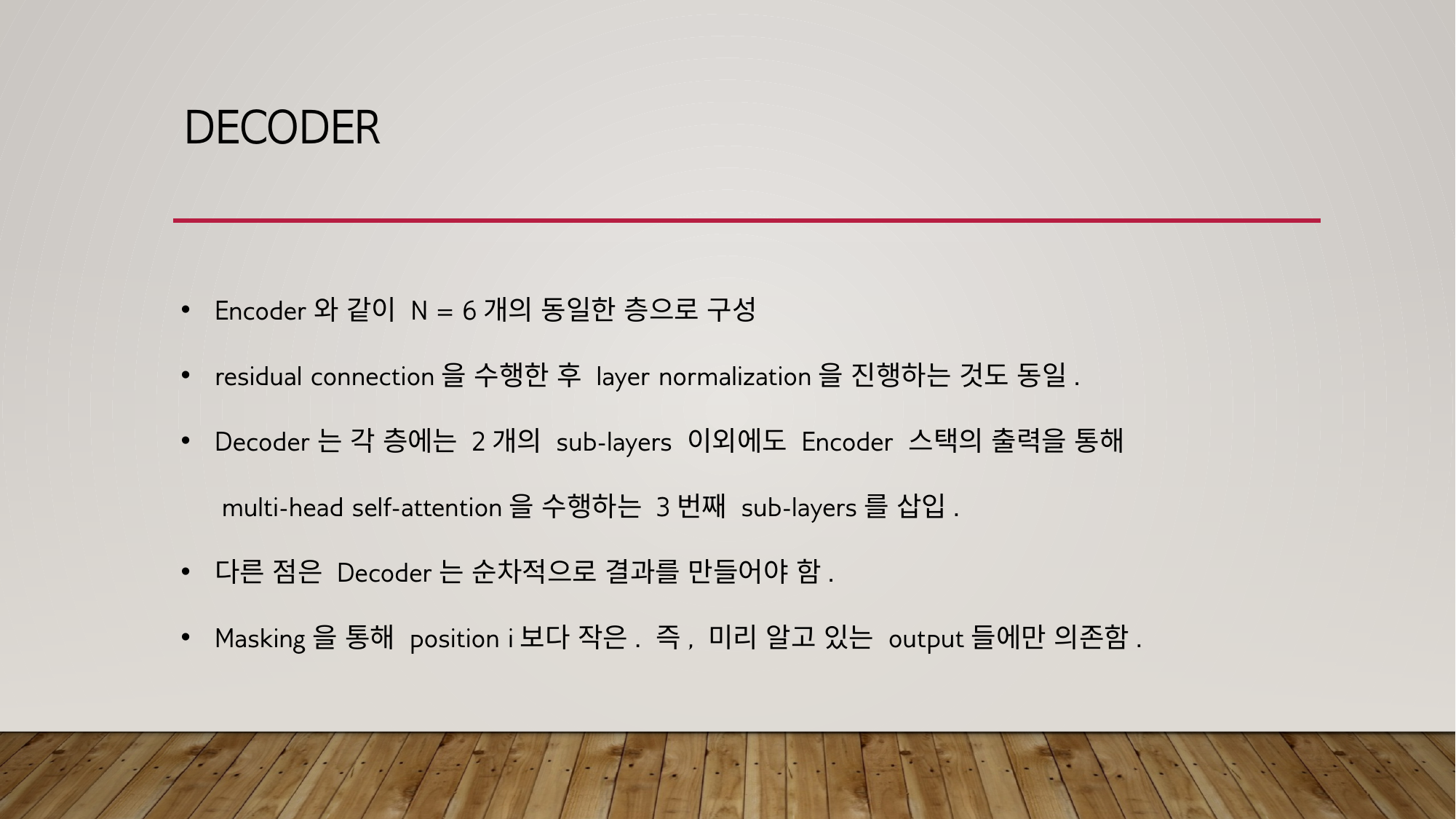

# DEcoder
Encoder와 같이 N = 6개의 동일한 층으로 구성
residual connection을 수행한 후 layer normalization을 진행하는 것도 동일.
Decoder는 각 층에는 2개의 sub-layers 이외에도 Encoder 스택의 출력을 통해
     multi-head self-attention을 수행하는 3번째 sub-layers를 삽입.
다른 점은 Decoder는 순차적으로 결과를 만들어야 함.
Masking을 통해 position i보다 작은. 즉, 미리 알고 있는 output들에만 의존함.